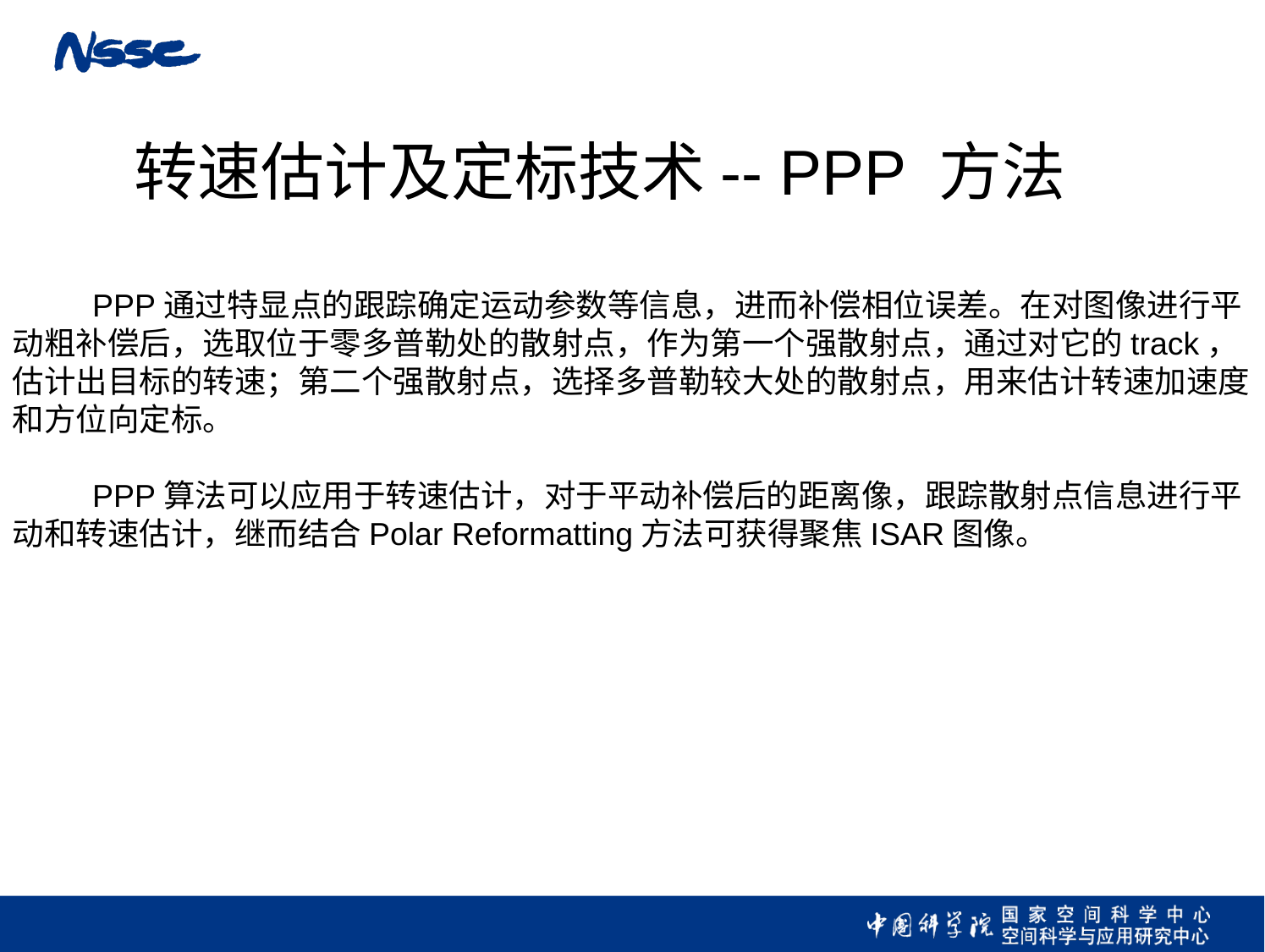

转速估计及定标技术-- PPP 方法

         PPP通过特显点的跟踪确定运动参数等信息，进而补偿相位误差。在对图像进行平动粗补偿后，选取位于零多普勒处的散射点，作为第一个强散射点，通过对它的track，估计出目标的转速；第二个强散射点，选择多普勒较大处的散射点，用来估计转速加速度和方位向定标。

         PPP算法可以应用于转速估计，对于平动补偿后的距离像，跟踪散射点信息进行平动和转速估计，继而结合Polar Reformatting方法可获得聚焦ISAR图像。